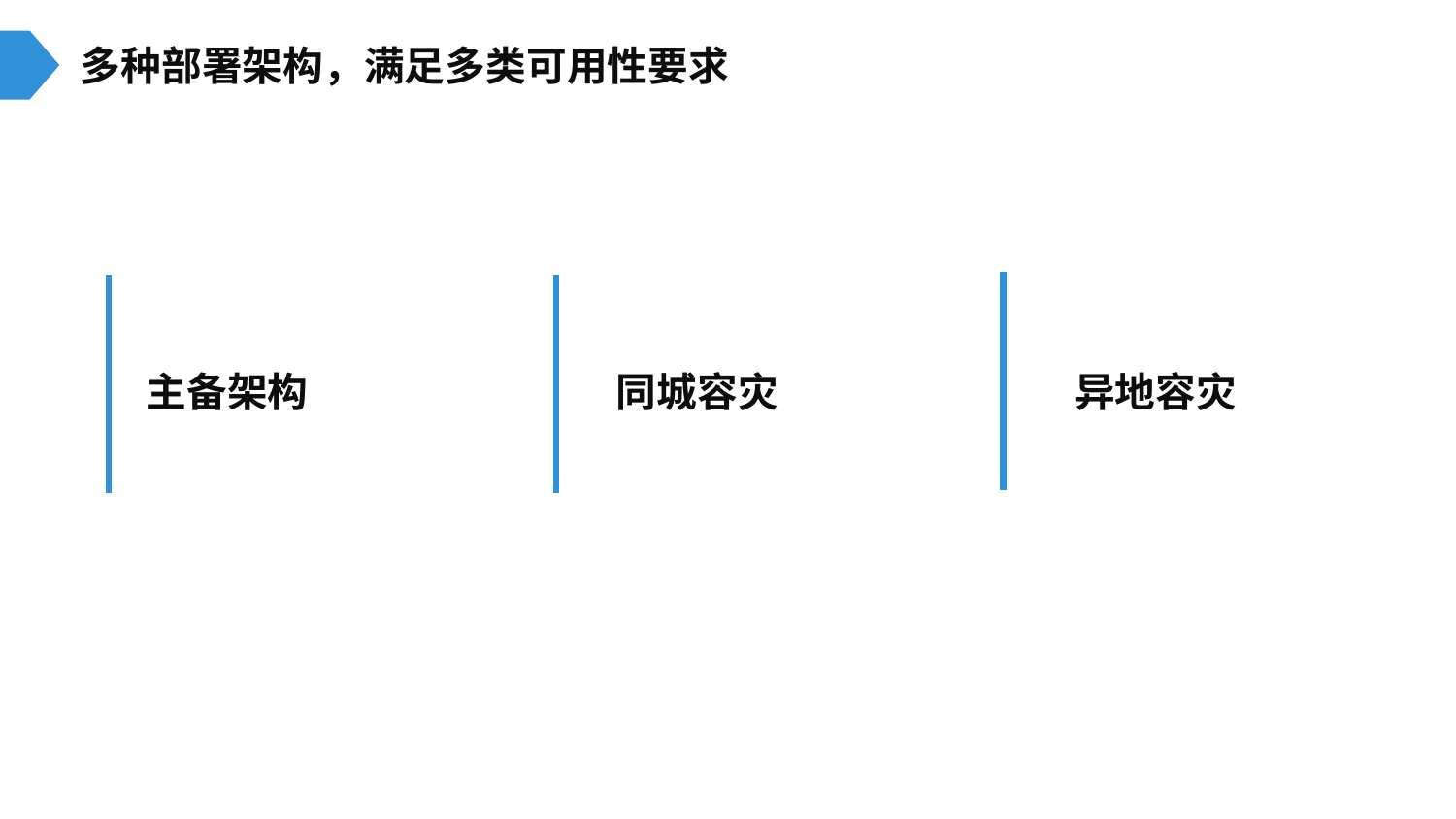

多种部署架构，满足多类可用性要求
输入相关标题
这里输入简单的文字概述这里输入简单文字概述简单的文字概述这里输入简单的文字概述这里输入简单
主备架构
同城容灾
异地容灾
输入相关标题
这里输入简单的文字概述这里输入简单文字概述简单的文字概述这里输入简单的文字概述这里输入简单